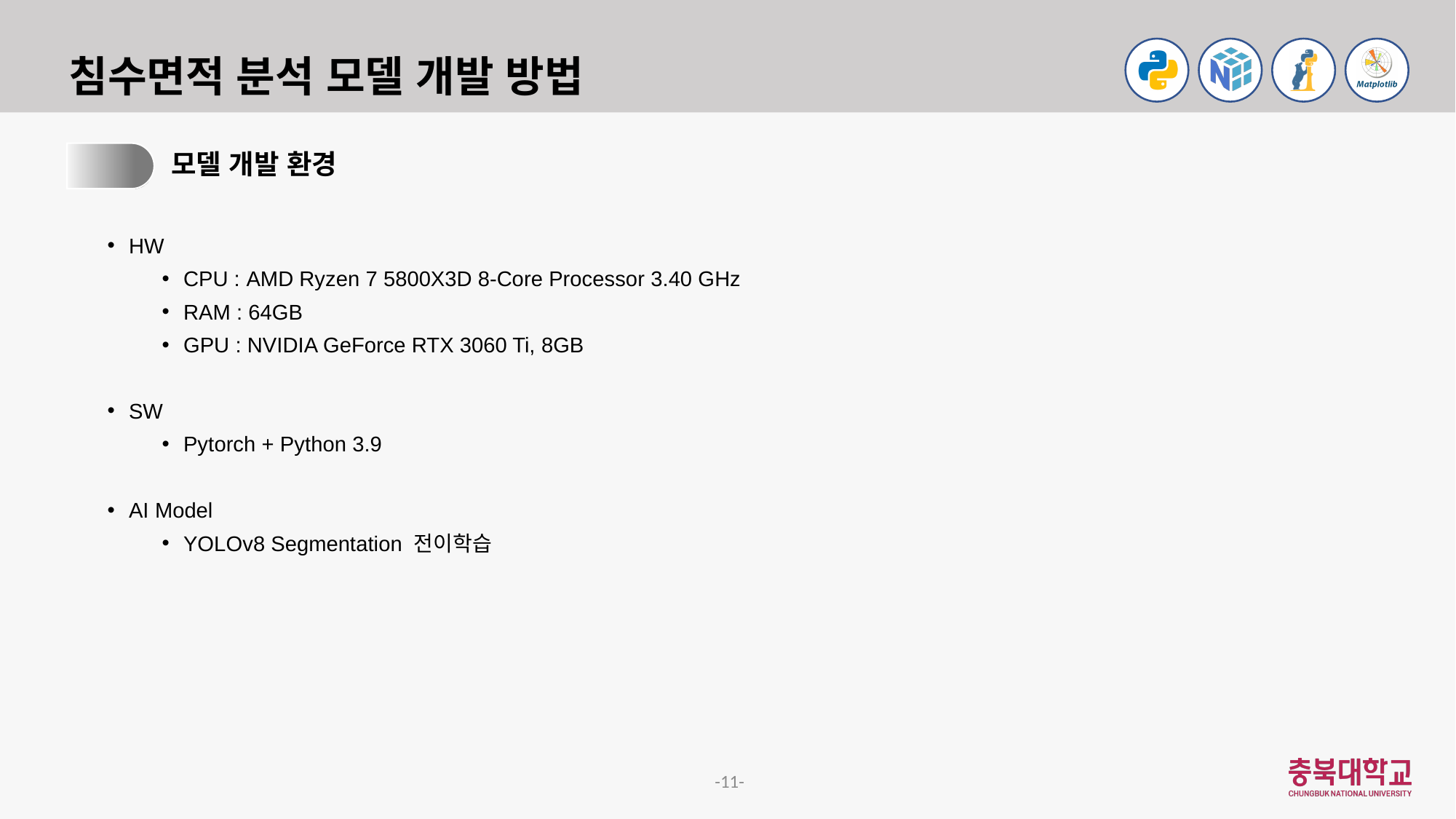

# 침수면적 분석 모델 개발 방법

1.
모델 개발 환경
HW
CPU : AMD Ryzen 7 5800X3D 8-Core Processor 3.40 GHz
RAM : 64GB
GPU : NVIDIA GeForce RTX 3060 Ti, 8GB

SW
Pytorch + Python 3.9

AI Model
YOLOv8 Segmentation 전이학습
-11-